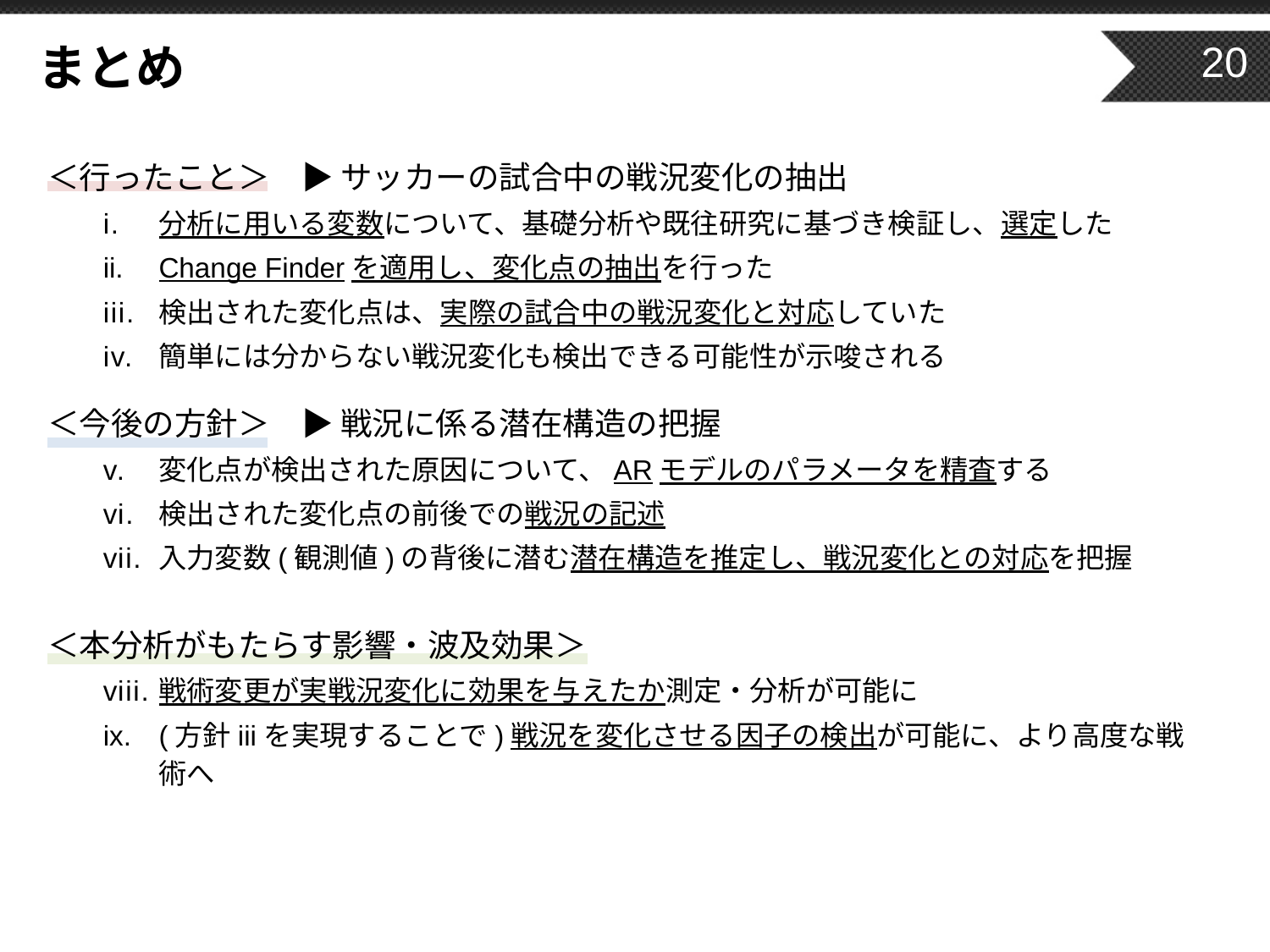

# まとめ
20
＜行ったこと＞　▶ サッカーの試合中の戦況変化の抽出
分析に用いる変数について、基礎分析や既往研究に基づき検証し、選定した
Change Finderを適用し、変化点の抽出を行った
検出された変化点は、実際の試合中の戦況変化と対応していた
簡単には分からない戦況変化も検出できる可能性が示唆される
＜今後の方針＞　▶ 戦況に係る潜在構造の把握
変化点が検出された原因について、ARモデルのパラメータを精査する
検出された変化点の前後での戦況の記述
入力変数(観測値)の背後に潜む潜在構造を推定し、戦況変化との対応を把握
＜本分析がもたらす影響・波及効果＞
戦術変更が実戦況変化に効果を与えたか測定・分析が可能に
(方針iiiを実現することで)戦況を変化させる因子の検出が可能に、より高度な戦術へ